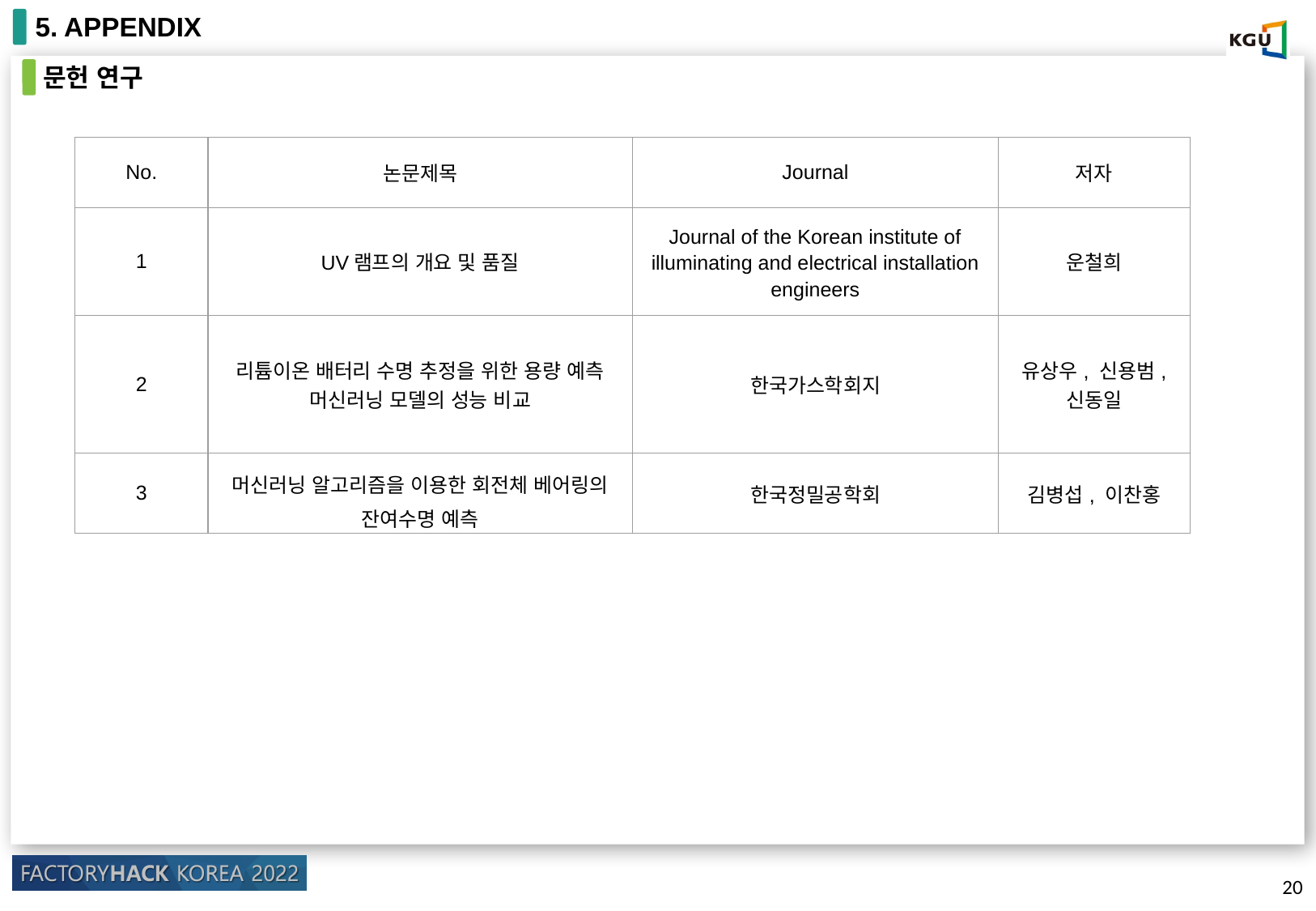

5. APPENDIX

문헌 연구

| No. | 논문제목 | Journal | 저자 |
| --- | --- | --- | --- |
| 1 | UV램프의 개요 및 품질 | Journal of the Korean institute of illuminating and electrical installation engineers | 운철희 |
| 2 | 리튬이온 배터리 수명 추정을 위한 용량 예측 머신러닝 모델의 성능 비교 | 한국가스학회지 | 유상우, 신용범, 신동일 |
| 3 | 머신러닝 알고리즘을 이용한 회전체 베어링의 잔여수명 예측 | 한국정밀공학회 | 김병섭, 이찬홍 |
20